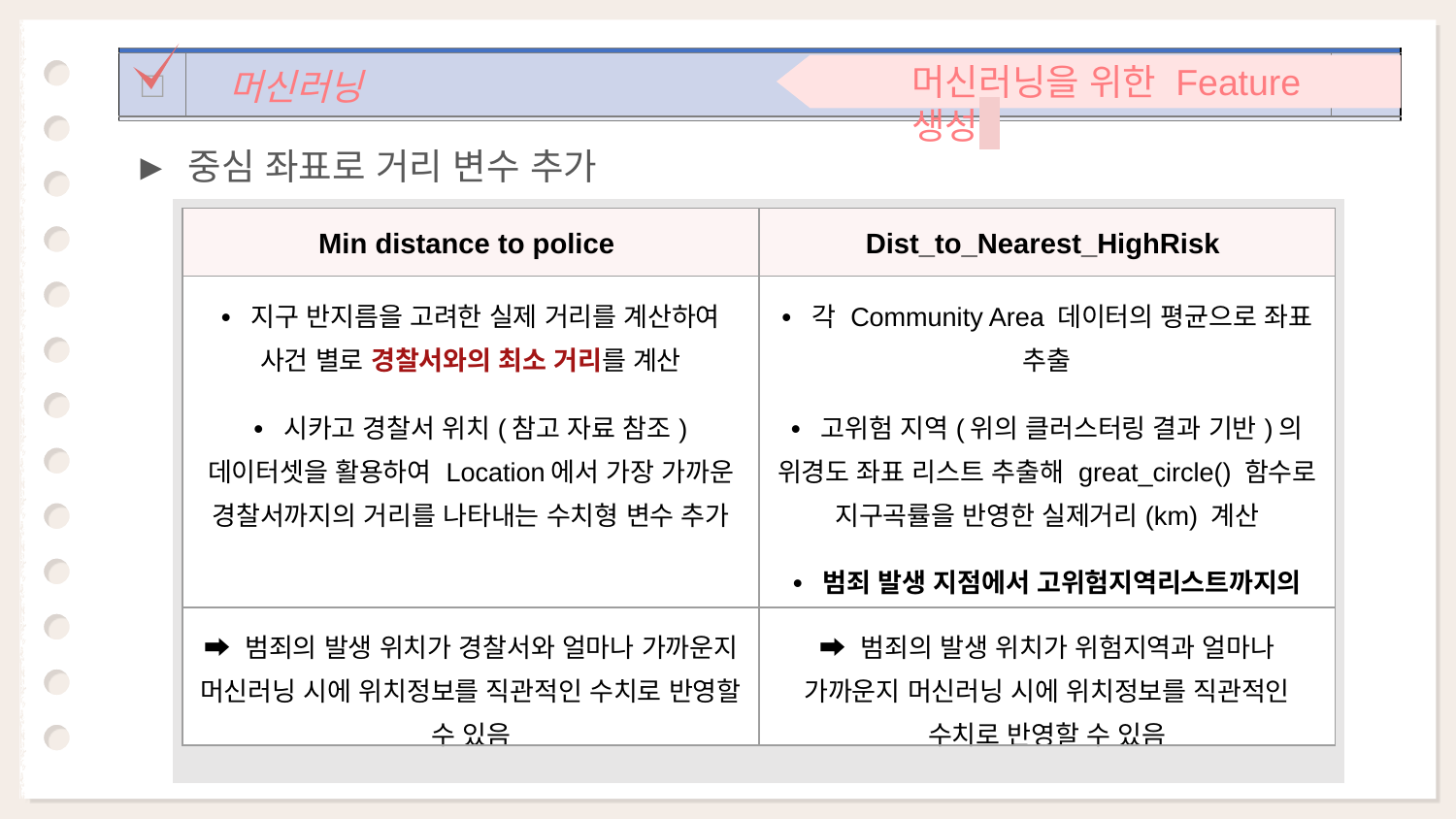

머신러닝을 위한 Feature 생성
|  |  |  |
| --- | --- | --- |
| □ | 머신러닝 | p.07 |
|  |  |  |

► 중심 좌표로 거리 변수 추가

| Min distance to police | Dist\_to\_Nearest\_HighRisk |
| --- | --- |
| • 지구 반지름을 고려한 실제 거리를 계산하여 사건 별로 경찰서와의 최소 거리를 계산 • 시카고 경찰서 위치(참고 자료 참조) 데이터셋을 활용하여 Location에서 가장 가까운 경찰서까지의 거리를 나타내는 수치형 변수 추가 | • 각 Community Area 데이터의 평균으로 좌표 추출 • 고위험 지역(위의 클러스터링 결과 기반)의 위경도 좌표 리스트 추출해 great\_circle() 함수로 지구곡률을 반영한 실제거리(km) 계산 • 범죄 발생 지점에서 고위험지역리스트까지의 거리 중 가장 가까운 거리를 min()을 이용해 반환 |
| ➡︎ 범죄의 발생 위치가 경찰서와 얼마나 가까운지 머신러닝 시에 위치정보를 직관적인 수치로 반영할 수 있음 | ➡︎ 범죄의 발생 위치가 위험지역과 얼마나 가까운지 머신러닝 시에 위치정보를 직관적인 수치로 반영할 수 있음 |